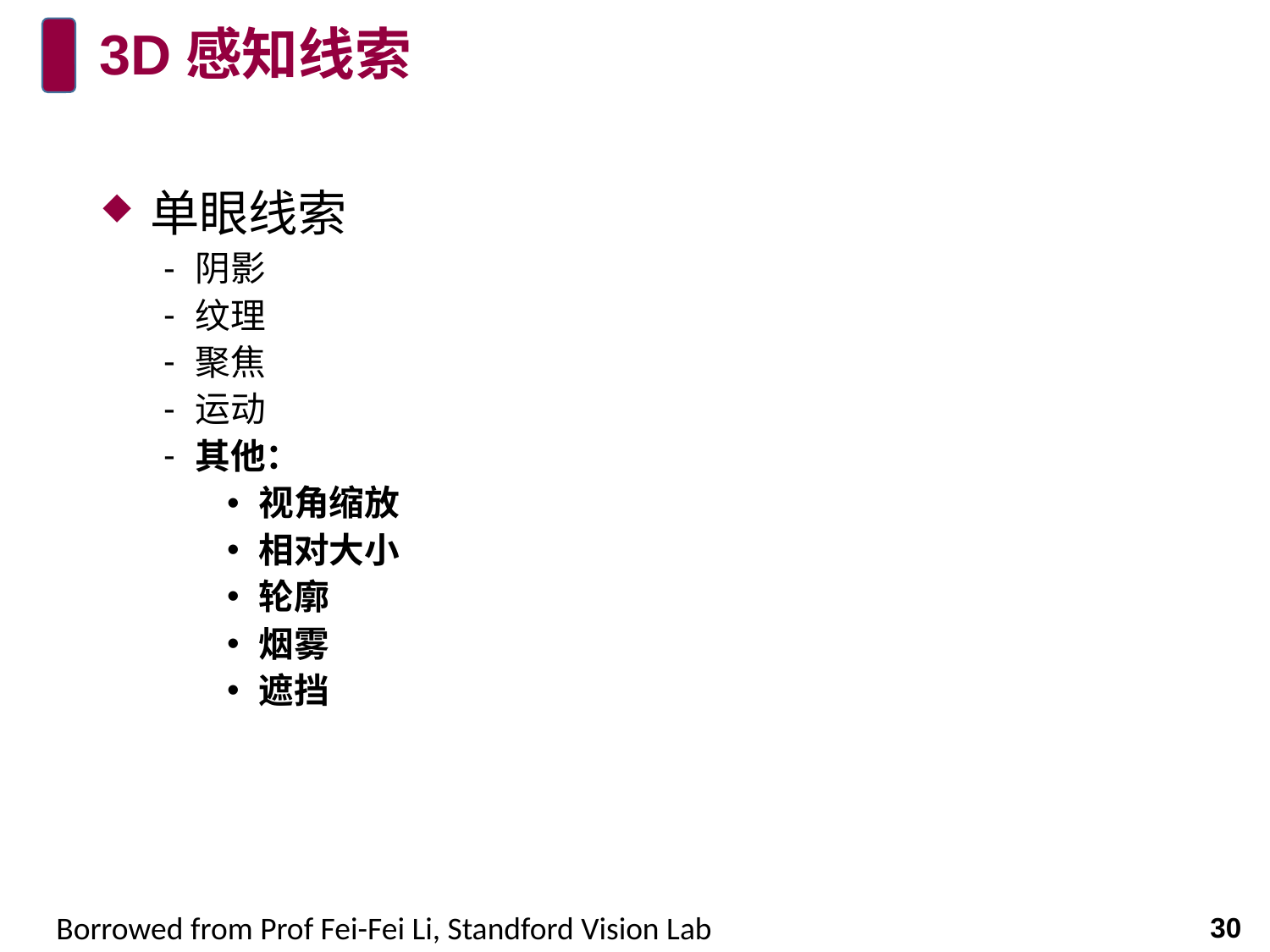

# 3D感知线索
单眼线索
阴影
纹理
聚焦
运动
其他：
视角缩放
相对大小
轮廓
烟雾
遮挡
Borrowed from Prof Fei-Fei Li, Standford Vision Lab
30